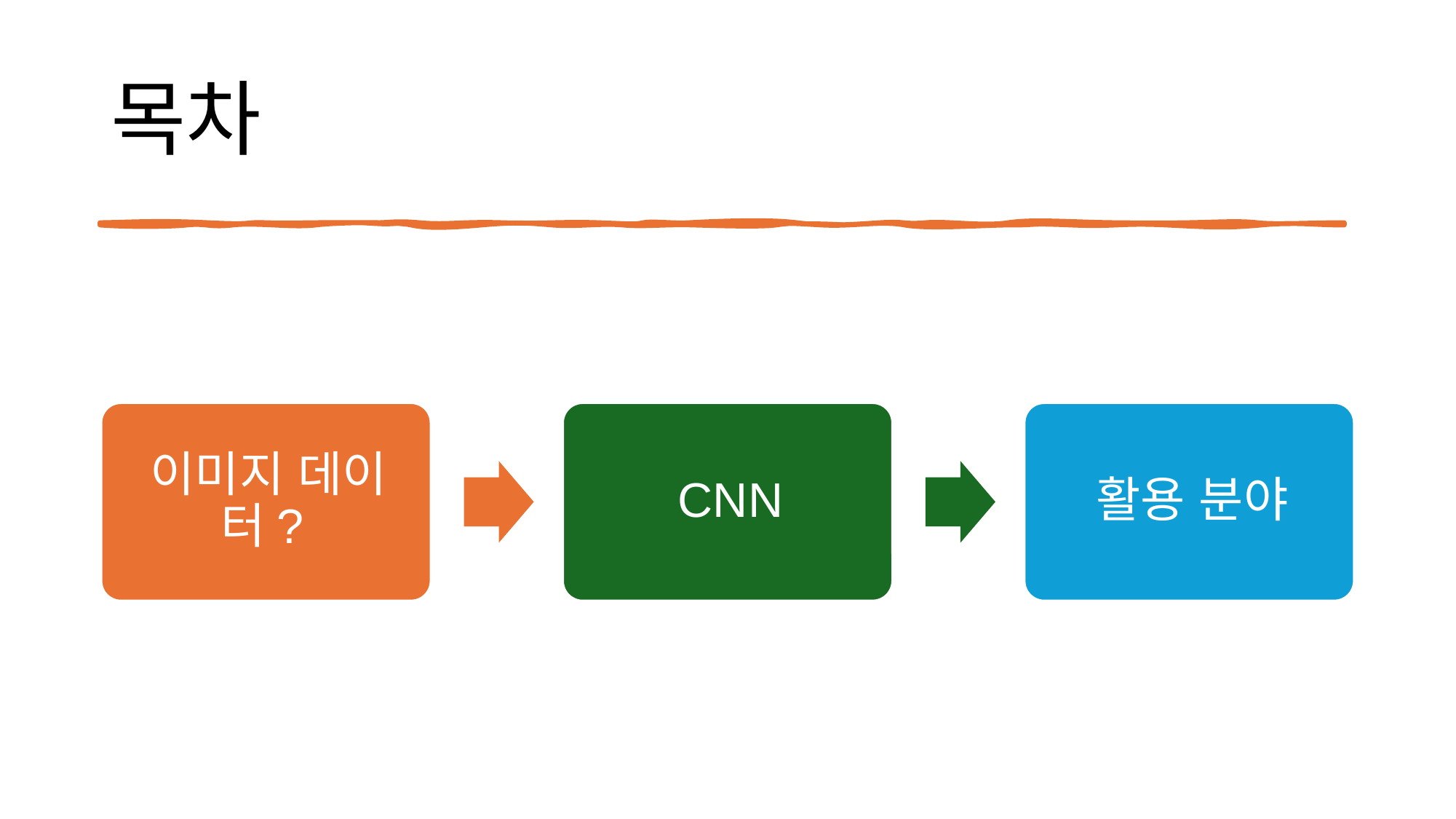

# 목차

이미지 데이터?

CNN

활용 분야